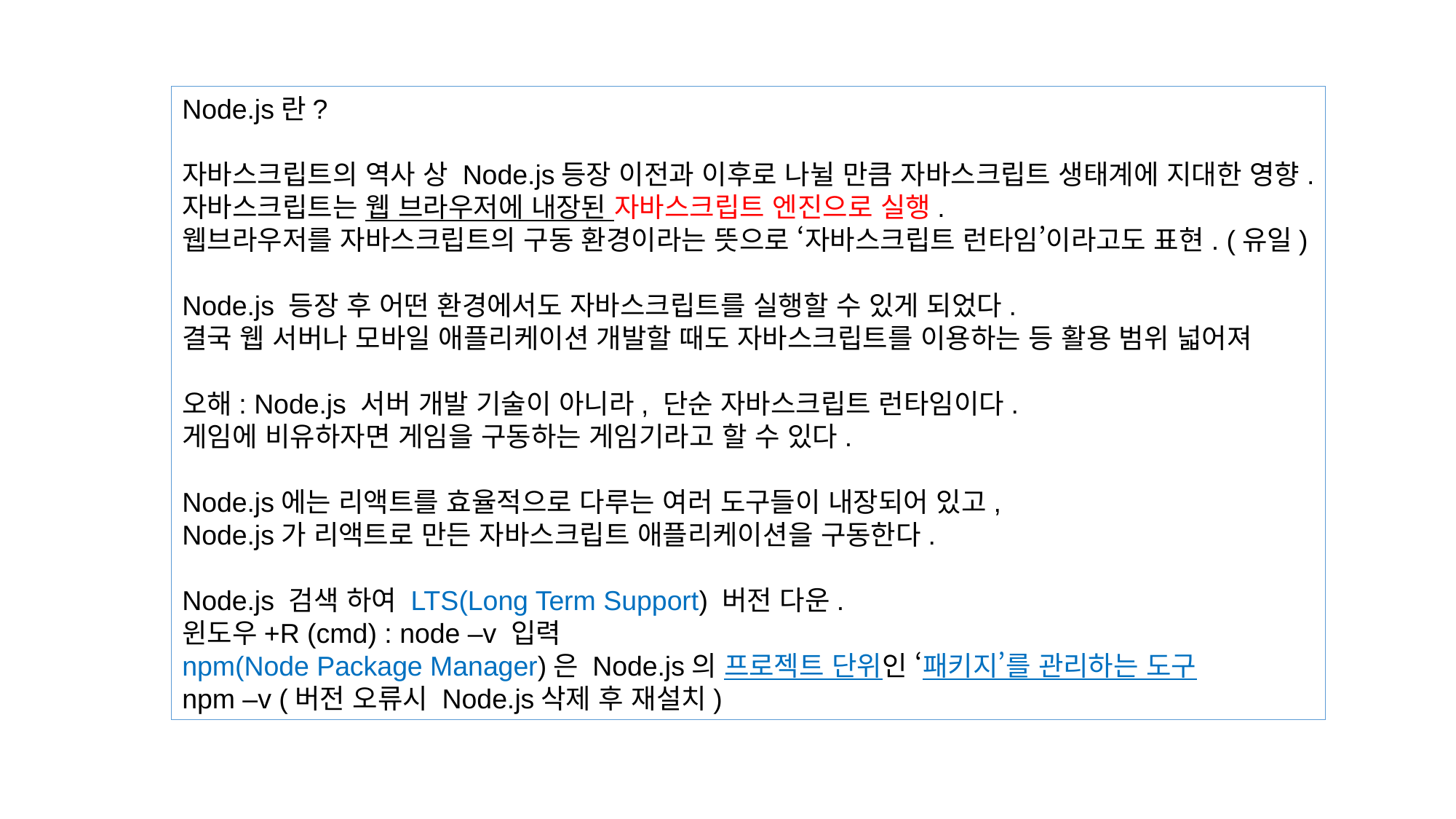

Node.js란?

자바스크립트의 역사 상 Node.js등장 이전과 이후로 나뉠 만큼 자바스크립트 생태계에 지대한 영향.
자바스크립트는 웹 브라우저에 내장된 자바스크립트 엔진으로 실행.
웹브라우저를 자바스크립트의 구동 환경이라는 뜻으로 ‘자바스크립트 런타임’이라고도 표현. (유일)

Node.js 등장 후 어떤 환경에서도 자바스크립트를 실행할 수 있게 되었다.
결국 웹 서버나 모바일 애플리케이션 개발할 때도 자바스크립트를 이용하는 등 활용 범위 넓어져

오해: Node.js 서버 개발 기술이 아니라, 단순 자바스크립트 런타임이다.
게임에 비유하자면 게임을 구동하는 게임기라고 할 수 있다.

Node.js에는 리액트를 효율적으로 다루는 여러 도구들이 내장되어 있고,
Node.js가 리액트로 만든 자바스크립트 애플리케이션을 구동한다.

Node.js 검색 하여 LTS(Long Term Support) 버전 다운.
윈도우+R (cmd) : node –v 입력
npm(Node Package Manager)은 Node.js의 프로젝트 단위인 ‘패키지’를 관리하는 도구
npm –v (버전 오류시 Node.js삭제 후 재설치)